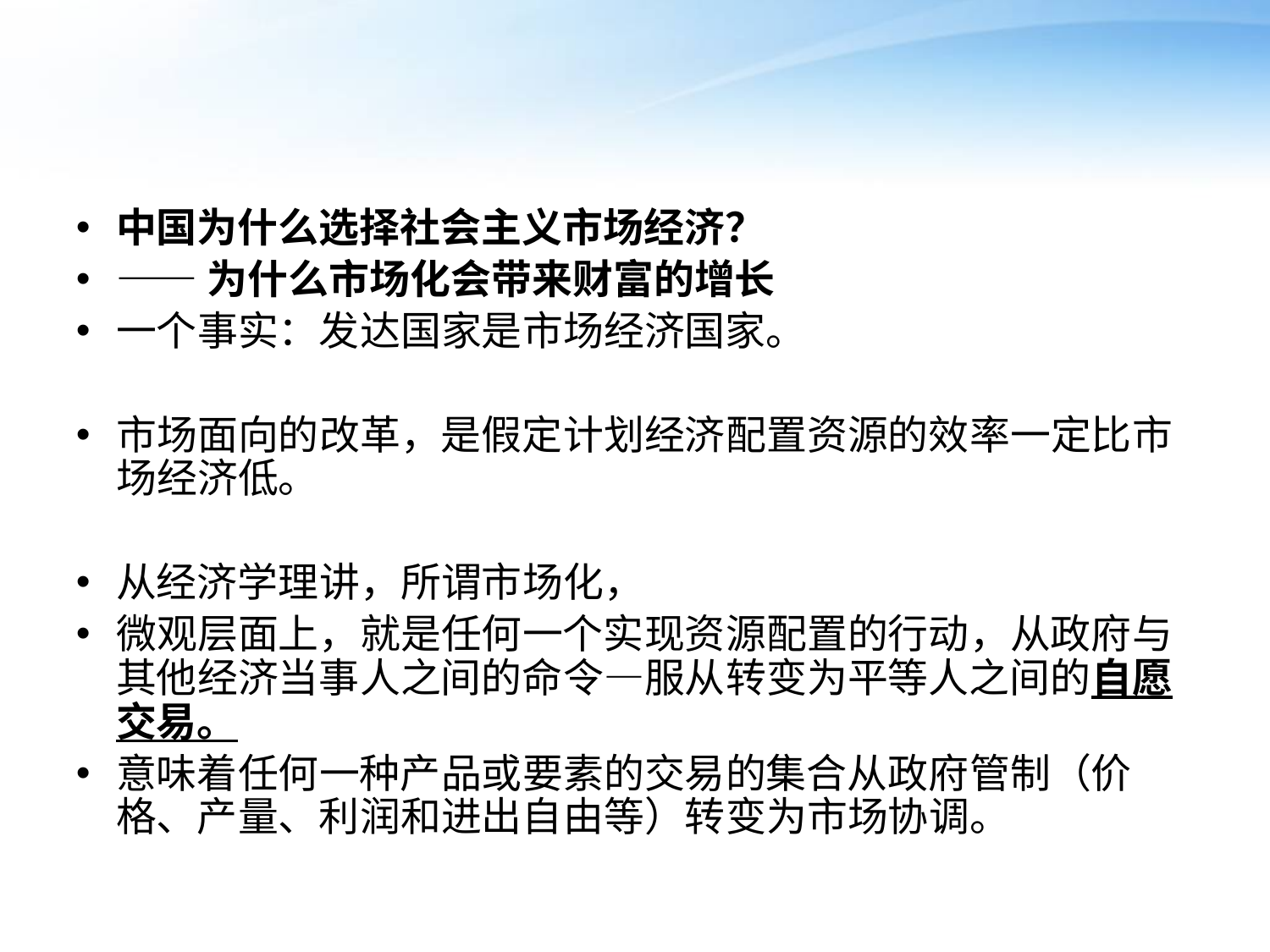

#
中国为什么选择社会主义市场经济？
——为什么市场化会带来财富的增长
一个事实：发达国家是市场经济国家。

市场面向的改革，是假定计划经济配置资源的效率一定比市场经济低。

从经济学理讲，所谓市场化，
微观层面上，就是任何一个实现资源配置的行动，从政府与其他经济当事人之间的命令—服从转变为平等人之间的自愿交易。
意味着任何一种产品或要素的交易的集合从政府管制（价格、产量、利润和进出自由等）转变为市场协调。